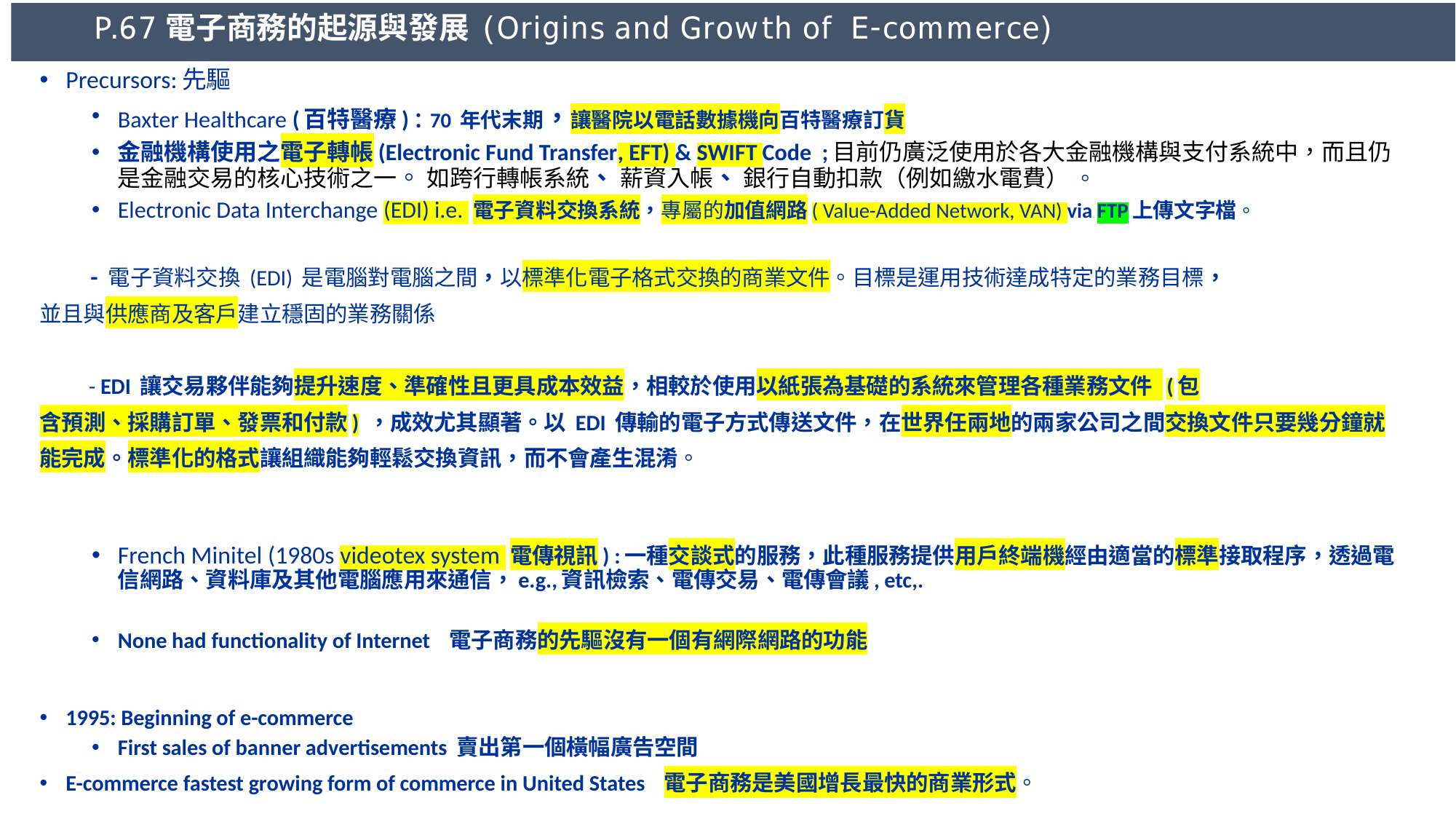

P.67電子商務的起源與發展 (Origins and Growth of  E-commerce)
Precursors:先驅
Baxter Healthcare (百特醫療) : 70 年代末期，讓醫院以電話數據機向百特醫療訂貨
金融機構使用之電子轉帳(Electronic Fund Transfer, EFT) & SWIFT Code  ;目前仍廣泛使用於各大金融機構與支付系統中，而且仍是金融交易的核心技術之一。 如跨行轉帳系統、 薪資入帳、 銀行自動扣款（例如繳水電費） 。
Electronic Data Interchange (EDI) i.e. 電子資料交換系統，專屬的加值網路( Value-Added Network, VAN) via FTP上傳文字檔。

         - 電子資料交換 (EDI) 是電腦對電腦之間，以標準化電子格式交換的商業文件。目標是運用技術達成特定的業務目標，
並且與供應商及客戶建立穩固的業務關係

          - EDI 讓交易夥伴能夠提升速度、準確性且更具成本效益，相較於使用以紙張為基礎的系統來管理各種業務文件  (包
含預測、採購訂單、發票和付款) ，成效尤其顯著。以 EDI 傳輸的電子方式傳送文件，在世界任兩地的兩家公司之間交換文件只要幾分鐘就
能完成。標準化的格式讓組織能夠輕鬆交換資訊，而不會產生混淆。

French Minitel (1980s videotex system 電傳視訊) :一種交談式的服務，此種服務提供用戶終端機經由適當的標準接取程序，透過電信網路、資料庫及其他電腦應用來通信，e.g.,資訊檢索、電傳交易、電傳會議, etc,.

None had functionality of Internet   電子商務的先驅沒有一個有網際網路的功能

1995: Beginning of e-commerce
First sales of banner advertisements 賣出第一個橫幅廣告空間
E-commerce fastest growing form of commerce in United States   電子商務是美國增長最快的商業形式。